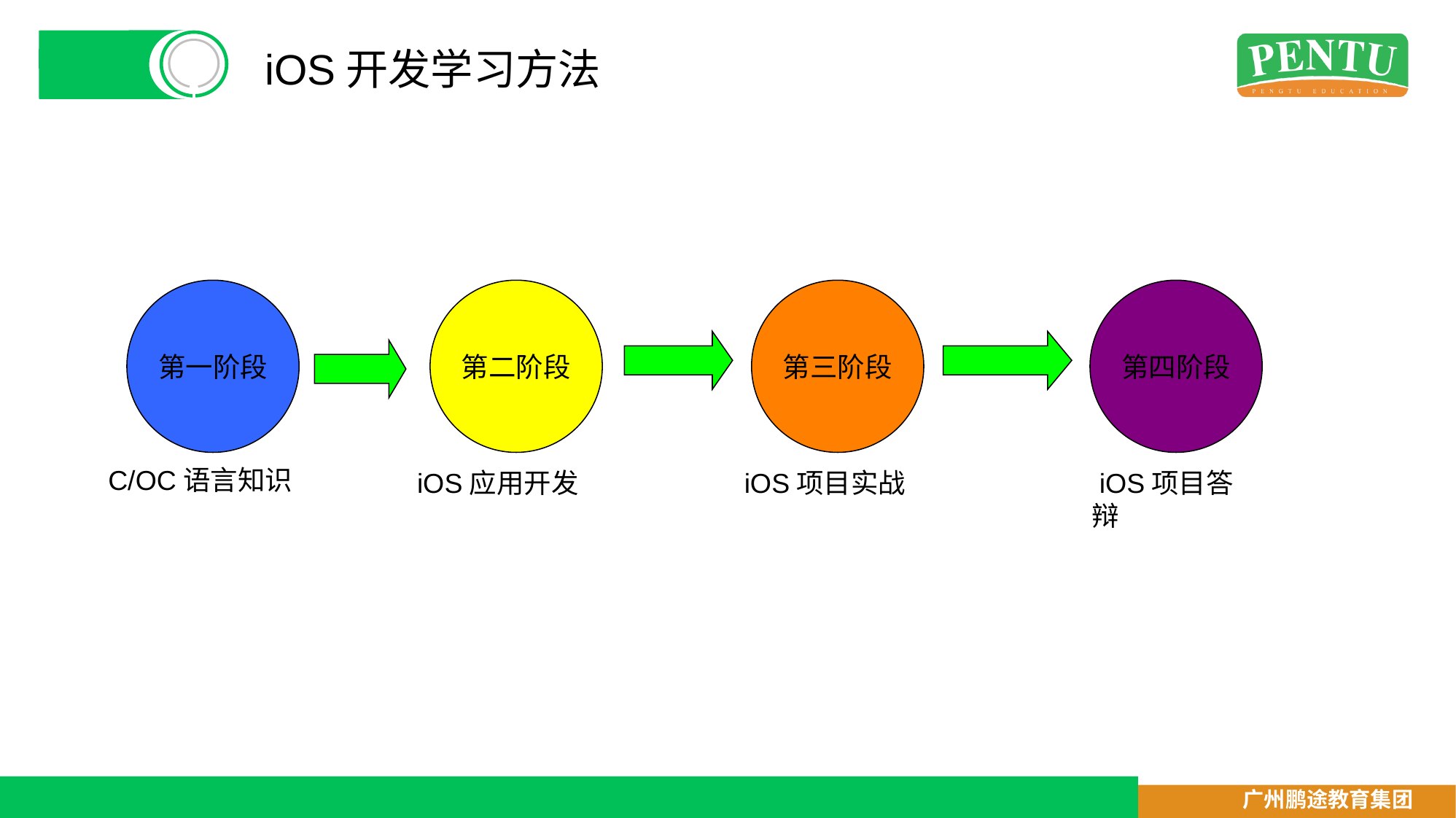

# iOS开发学习方法
第一阶段
第二阶段
第三阶段
第四阶段

   C/OC语言知识
   iOS应用开发
   iOS项目实战
 iOS项目答辩